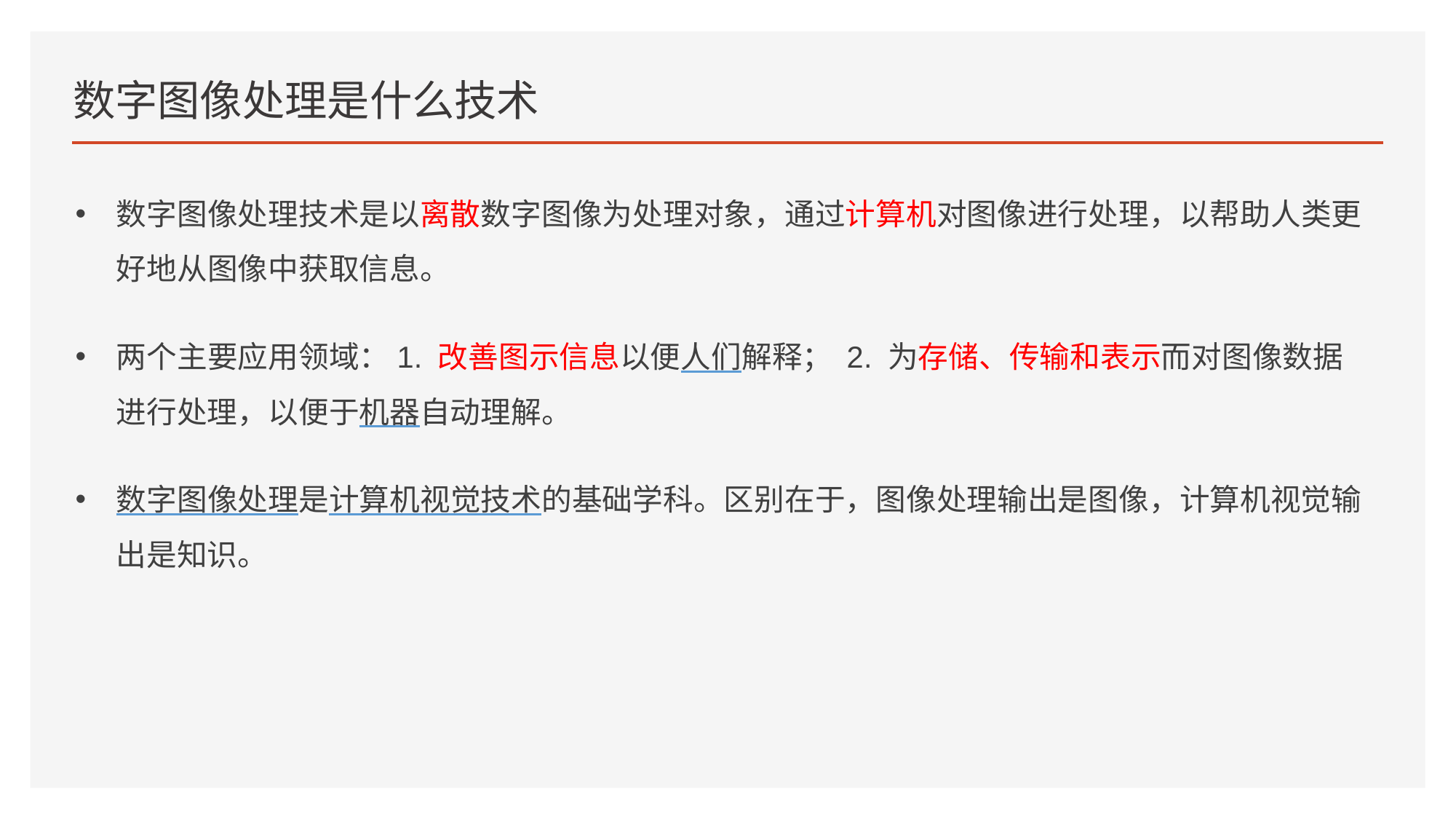

# 数字图像处理是什么技术
数字图像处理技术是以离散数字图像为处理对象，通过计算机对图像进行处理，以帮助人类更好地从图像中获取信息。
两个主要应用领域：1. 改善图示信息以便人们解释； 2. 为存储、传输和表示而对图像数据进行处理，以便于机器自动理解。
数字图像处理是计算机视觉技术的基础学科。区别在于，图像处理输出是图像，计算机视觉输出是知识。